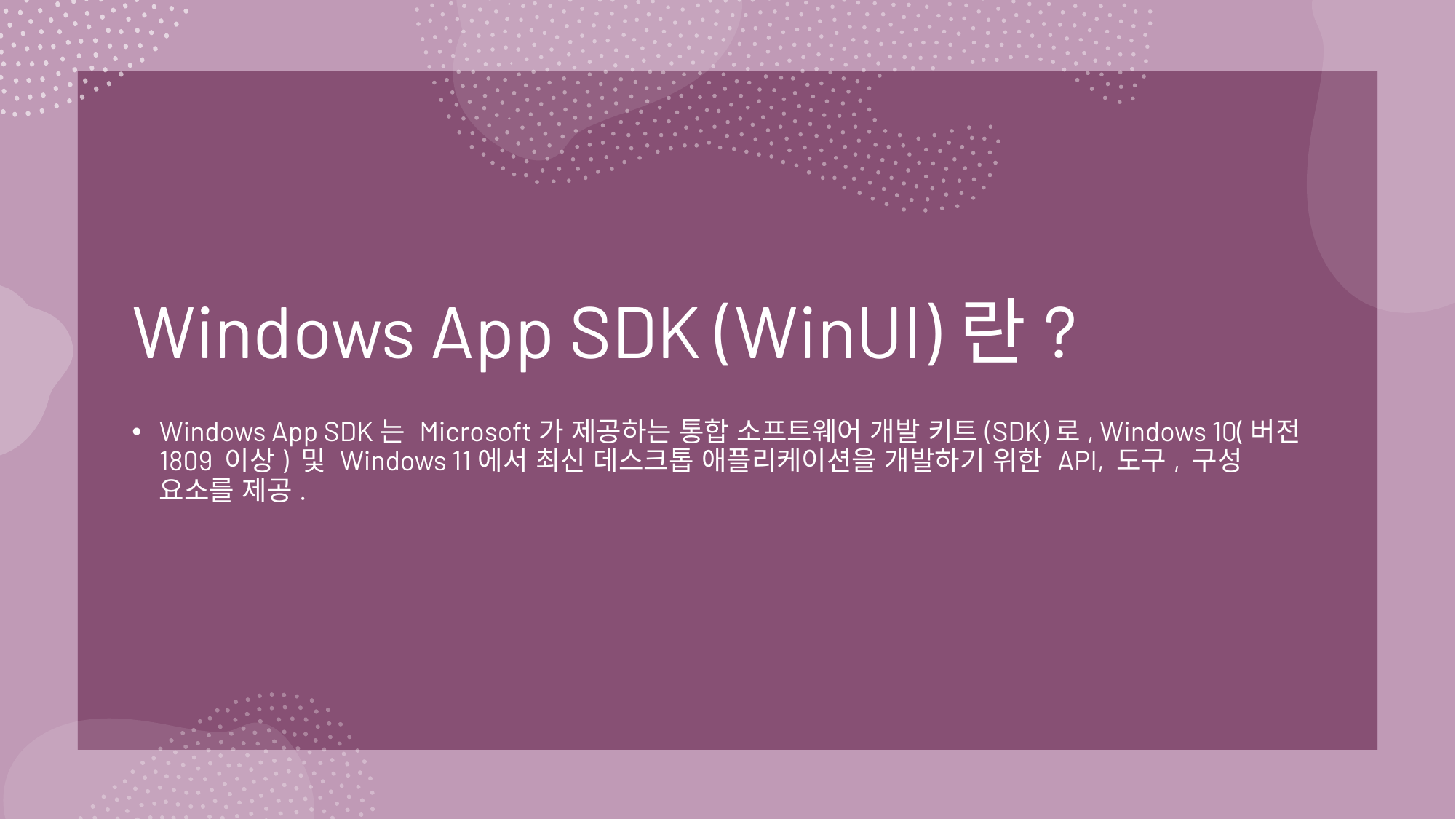

# Windows App SDK (WinUI)란?
Windows App SDK는 Microsoft가 제공하는 통합 소프트웨어 개발 키트(SDK)로, Windows 10(버전 1809 이상) 및 Windows 11에서 최신 데스크톱 애플리케이션을 개발하기 위한 API, 도구, 구성 요소를 제공.